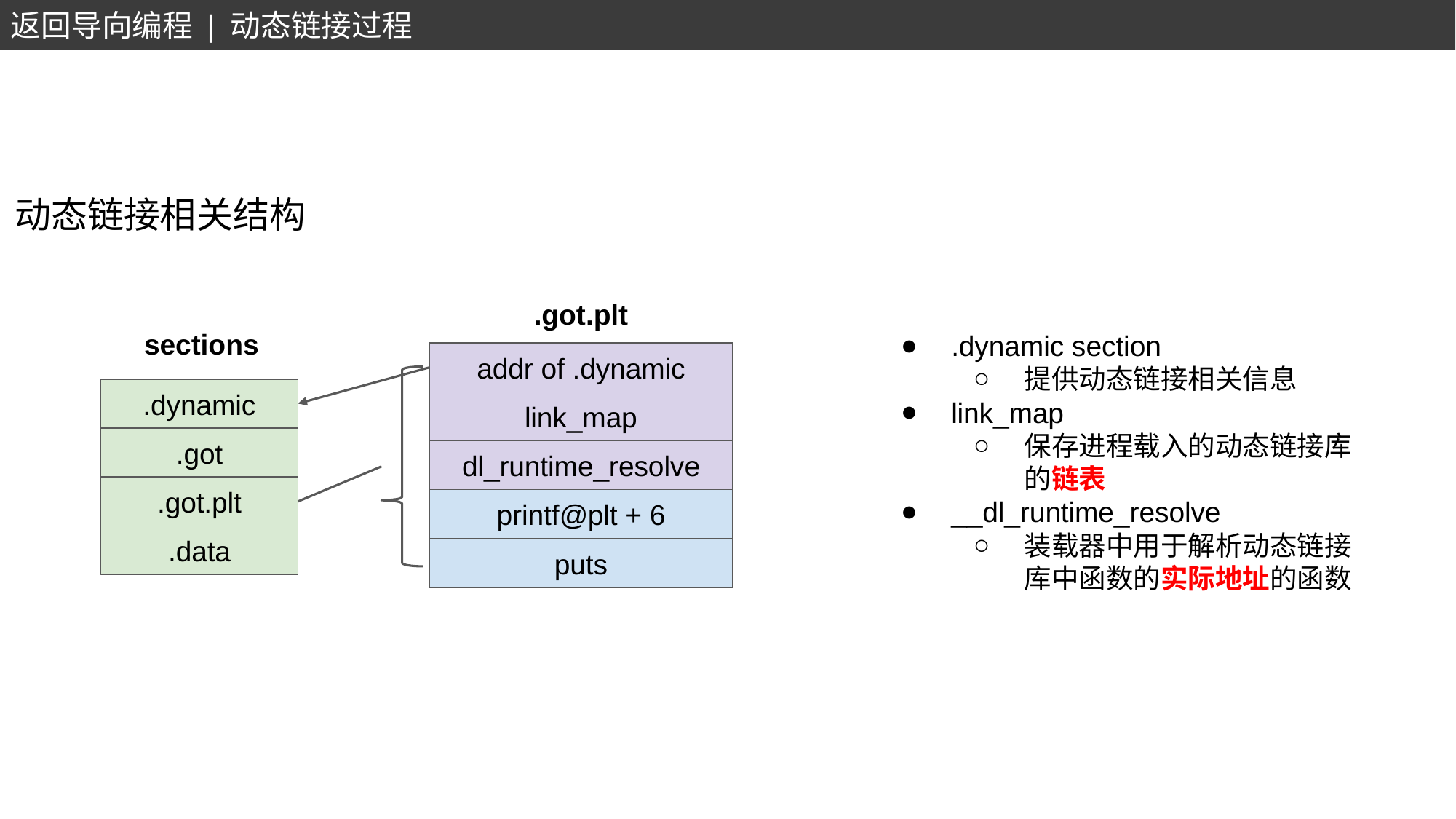

返回导向编程 | 动态链接过程
动态链接相关结构
.got.plt
.dynamic section
提供动态链接相关信息
link_map
保存进程载入的动态链接库的链表
__dl_runtime_resolve
装载器中用于解析动态链接库中函数的实际地址的函数
sections
addr of .dynamic

.dynamic
link_map
.got
dl_runtime_resolve
.got.plt
printf@plt + 6
.data
puts